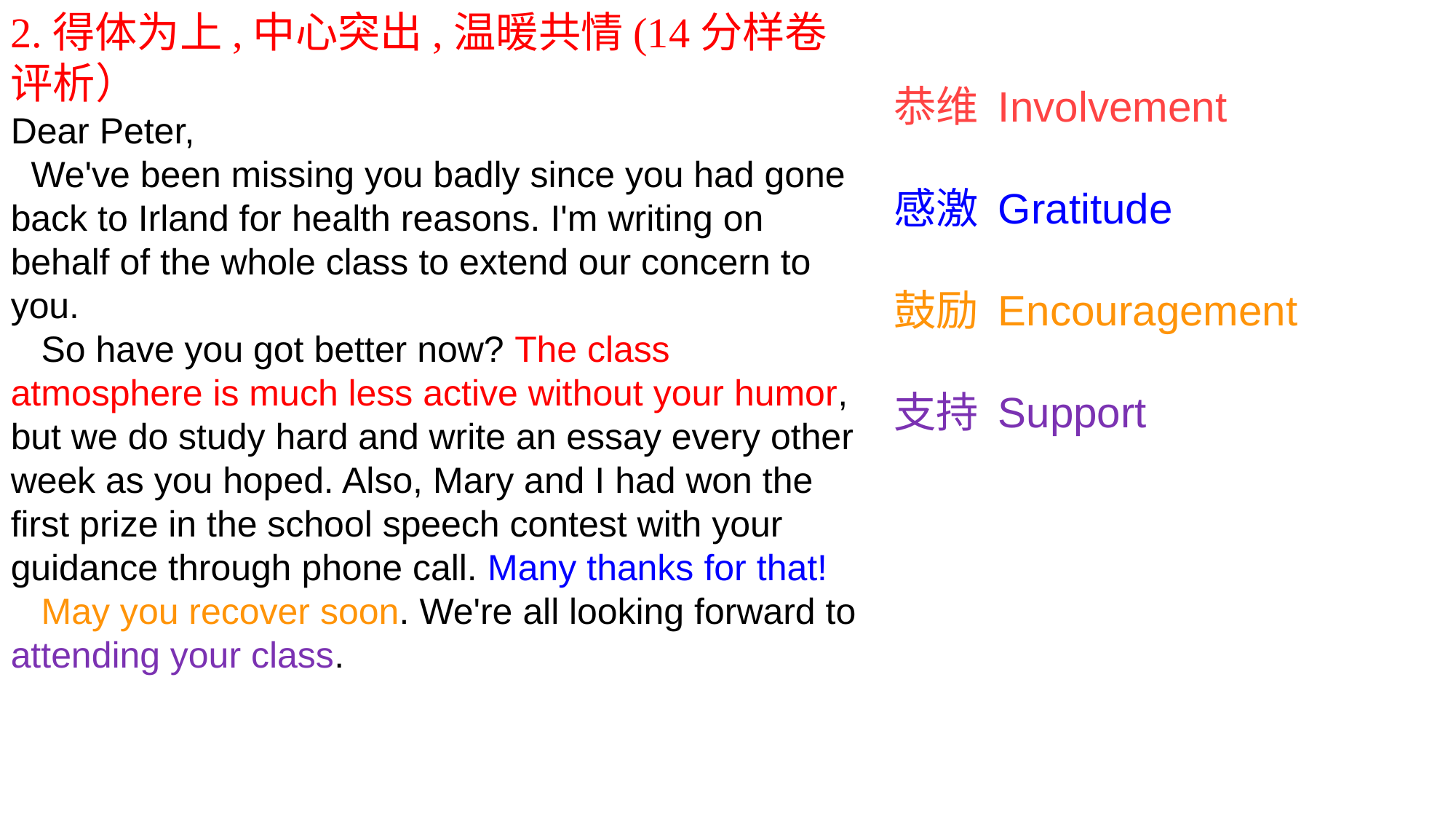

2.得体为上,中心突出,温暖共情(14分样卷评析）
Dear Peter,
  We've been missing you badly since you had gone back to Irland for health reasons. I'm writing on behalf of the whole class to extend our concern to you.
   So have you got better now? The class atmosphere is much less active without your humor, but we do study hard and write an essay every other week as you hoped. Also, Mary and I had won the first prize in the school speech contest with your guidance through phone call. Many thanks for that!
   May you recover soon. We're all looking forward to attending your class.

                                                                                             Yours，
                                                                                             Li Hua

恭维 Involvement

感激 Gratitude

鼓励 Encouragement

支持 Support